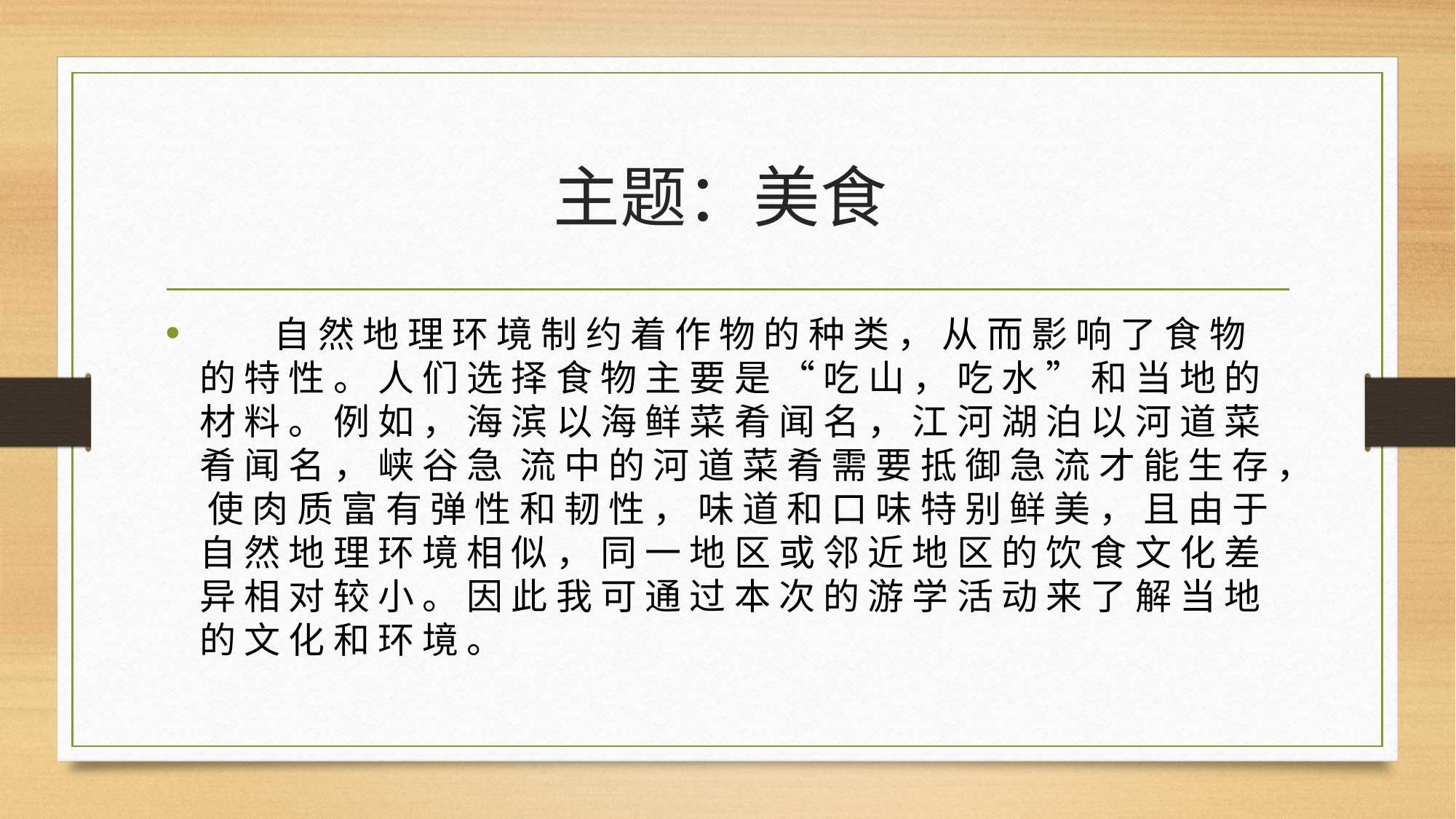

# 主题：美食
        自 然 地 理 环 境 制 约 着 作 物 的 种 类 ， 从 而 影 响 了 食 物 的 特 性 。 人 们 选 择 食 物 主 要 是 “ 吃 山 ， 吃 水 ” 和 当 地 的 材 料 。 例 如 ， 海 滨 以 海 鲜 菜 肴 闻 名 ， 江 河 湖 泊 以 河 道 菜 肴 闻 名 ， 峡 谷 急  流 中 的 河 道 菜 肴 需 要 抵 御 急 流 才 能 生 存 ， 使 肉 质 富 有 弹 性 和 韧 性 ， 味 道 和 口 味 特 别 鲜 美 ， 且 由 于 自 然 地 理 环 境 相 似 ， 同 一 地 区 或 邻 近 地 区 的 饮 食 文 化 差 异 相 对 较 小 。 因 此 我 可 通 过 本 次 的 游 学 活 动 来 了 解 当 地 的 文 化 和 环 境 。